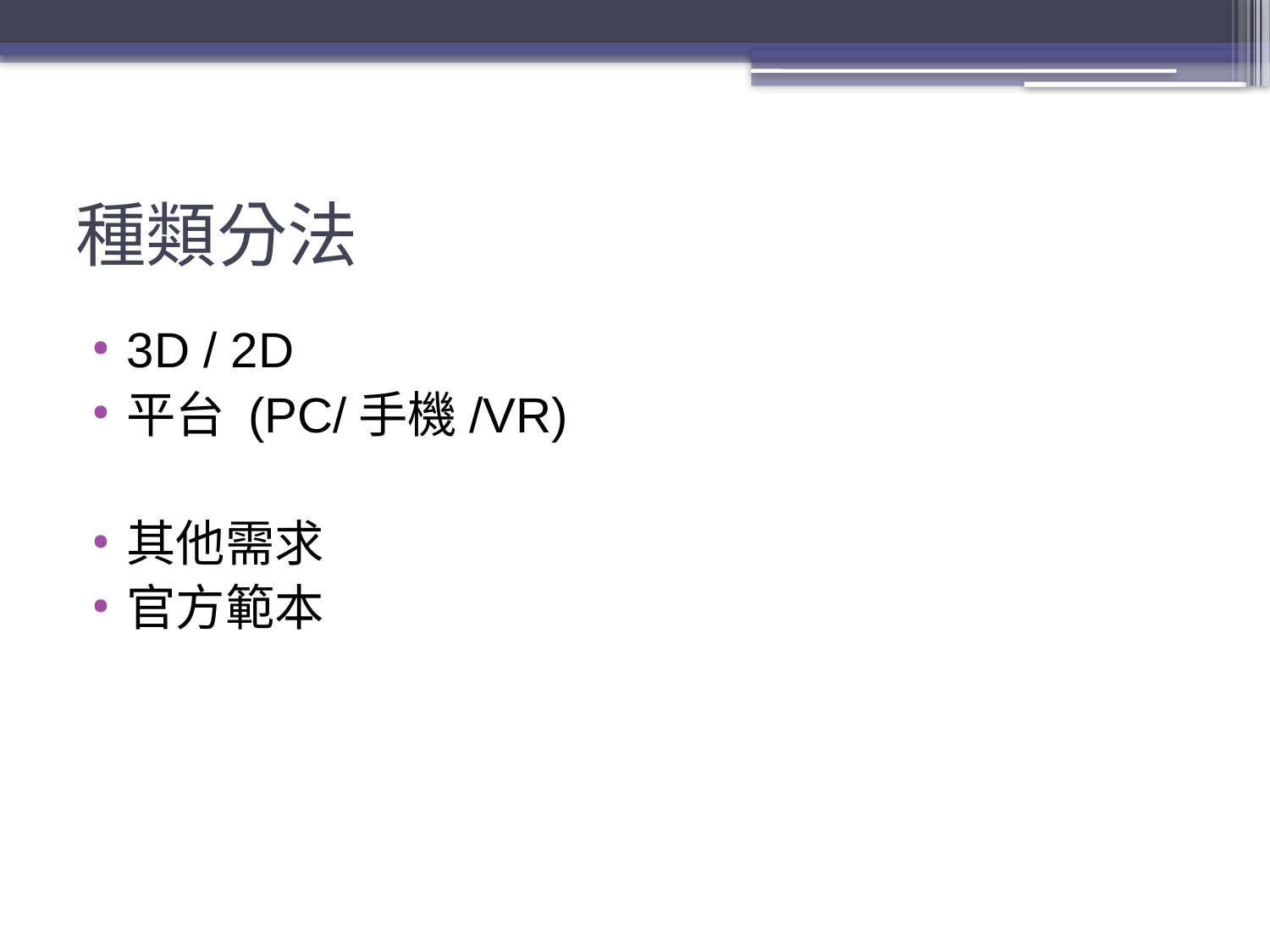

# 種類分法
3D / 2D
平台 (PC/手機/VR)

其他需求
官方範本